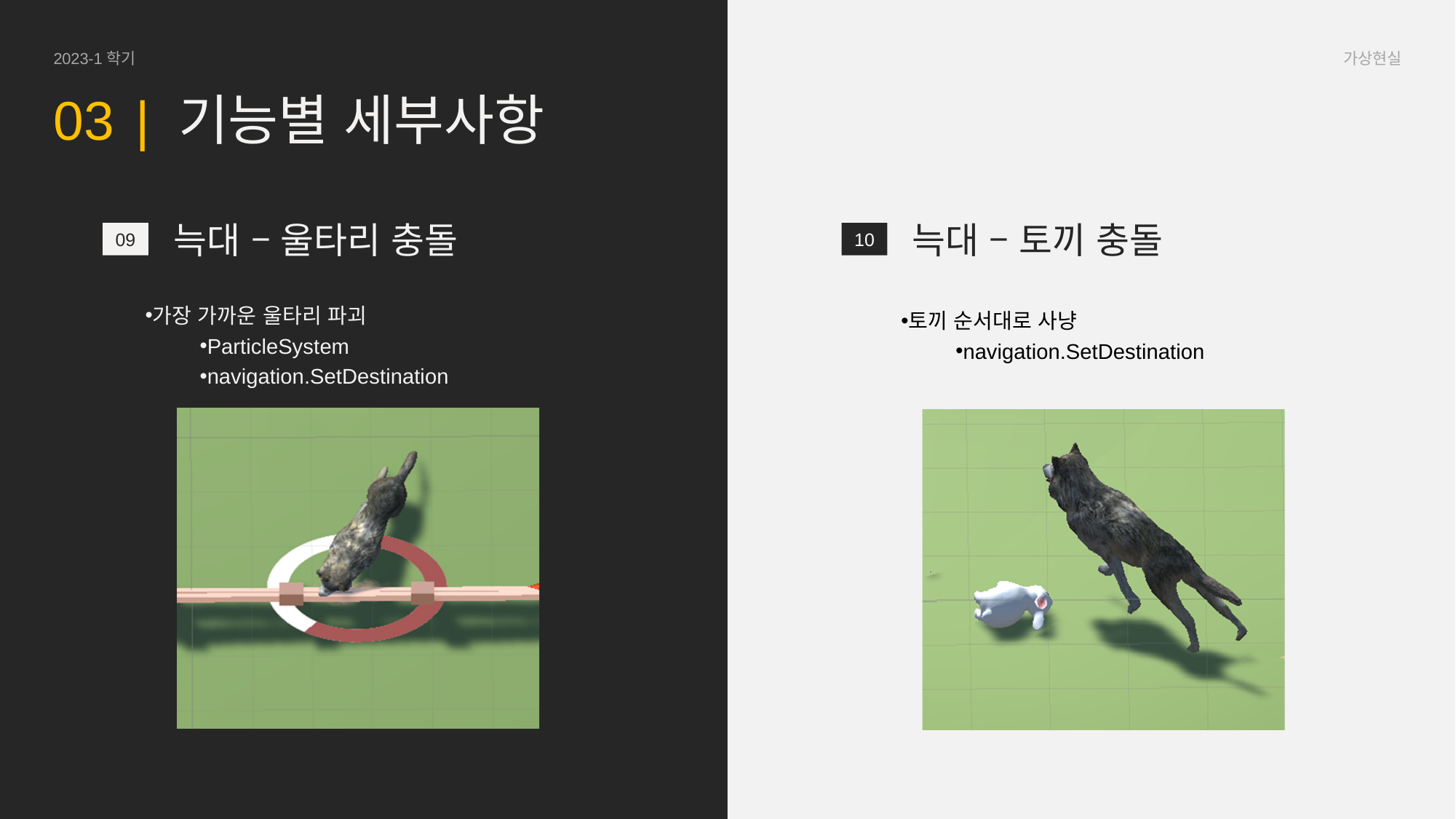

2023-1학기
가상현실
03
| 기능별 세부사항
늑대 – 울타리 충돌
늑대 – 토끼 충돌
09
10
가장 가까운 울타리 파괴
ParticleSystem
navigation.SetDestination
토끼 순서대로 사냥
navigation.SetDestination